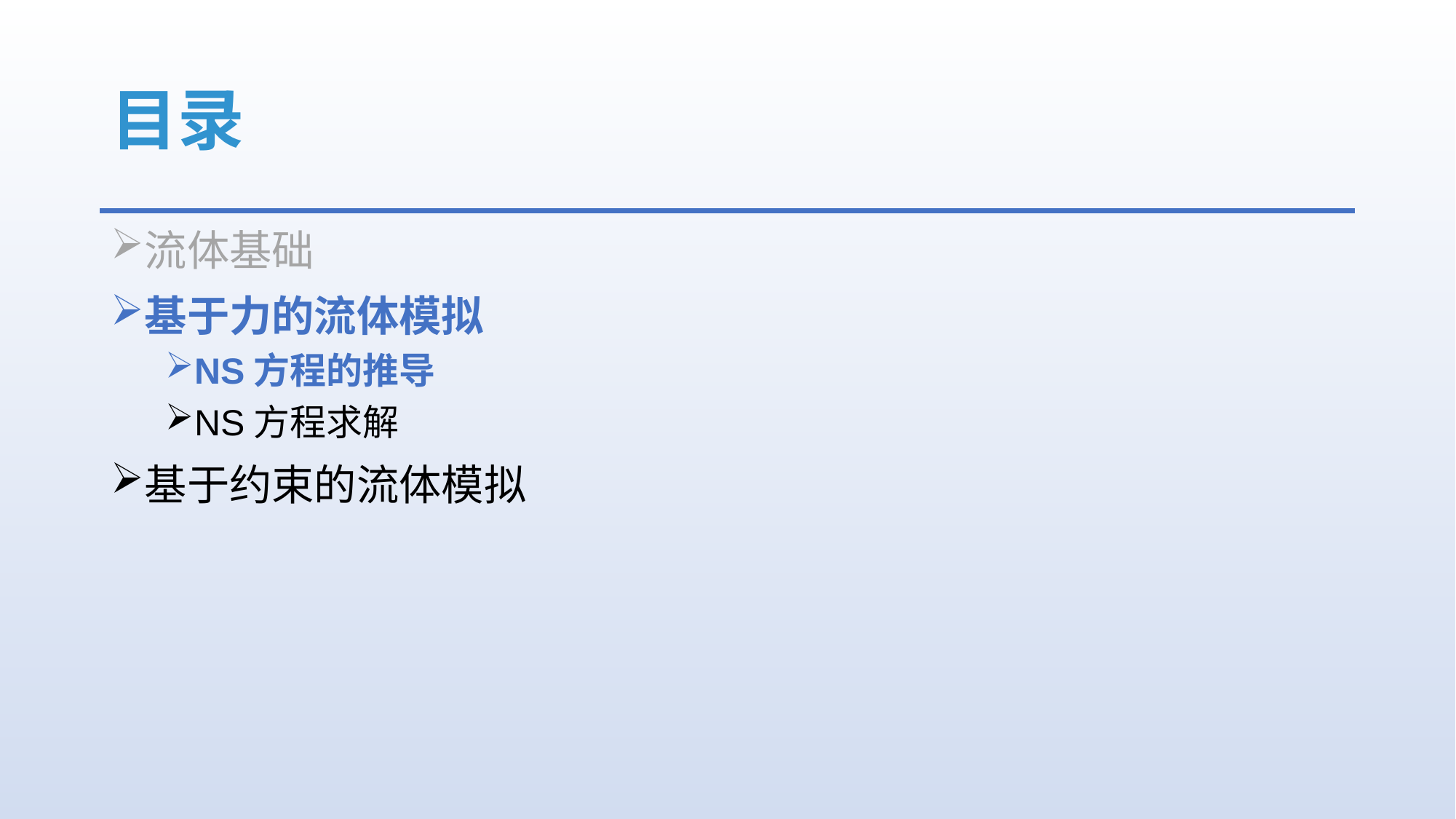

# 目录
流体基础
基于力的流体模拟
NS方程的推导
NS方程求解
基于约束的流体模拟